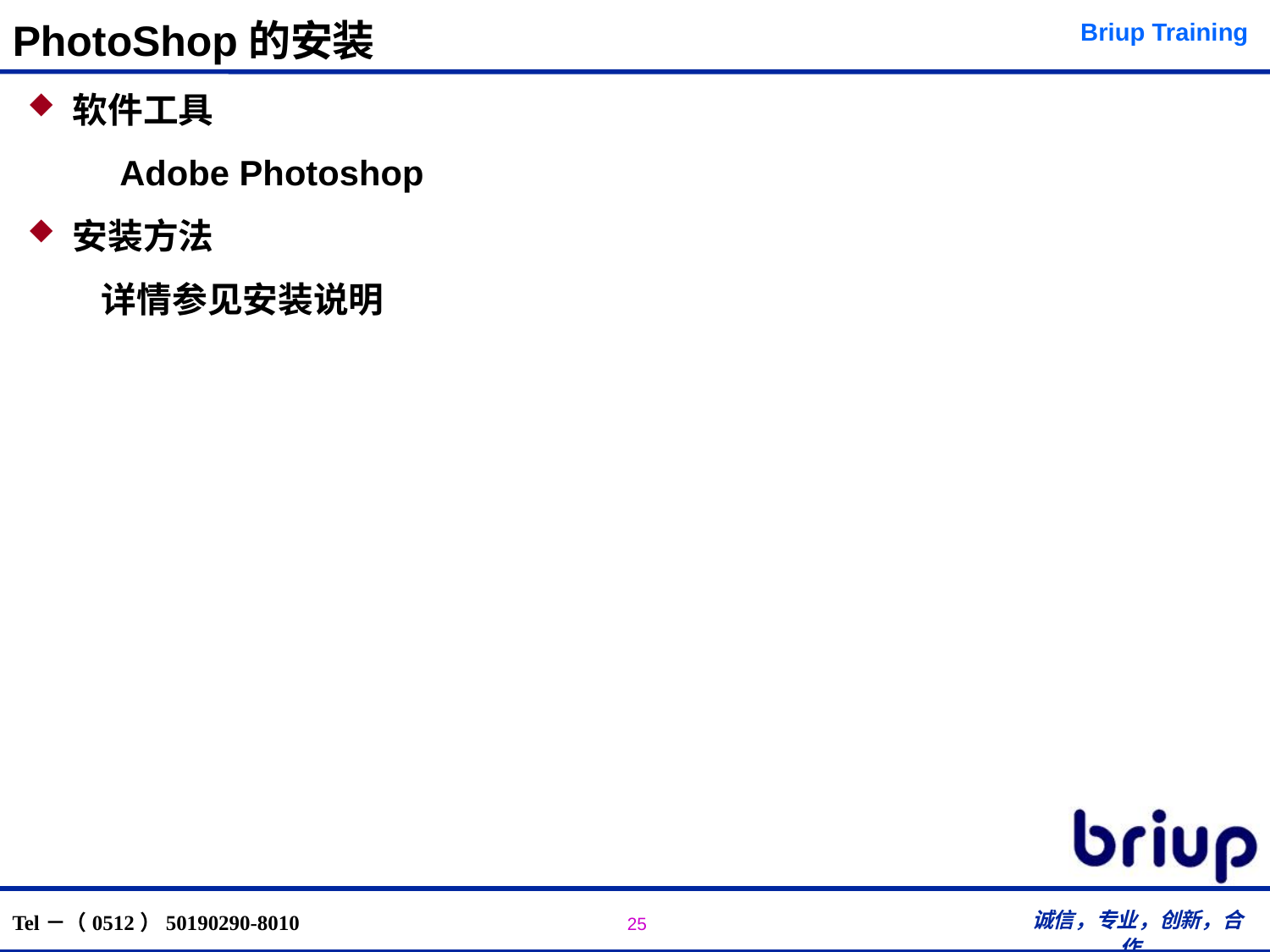

# PhotoShop的安装
软件工具
           Adobe Photoshop
安装方法
          详情参见安装说明